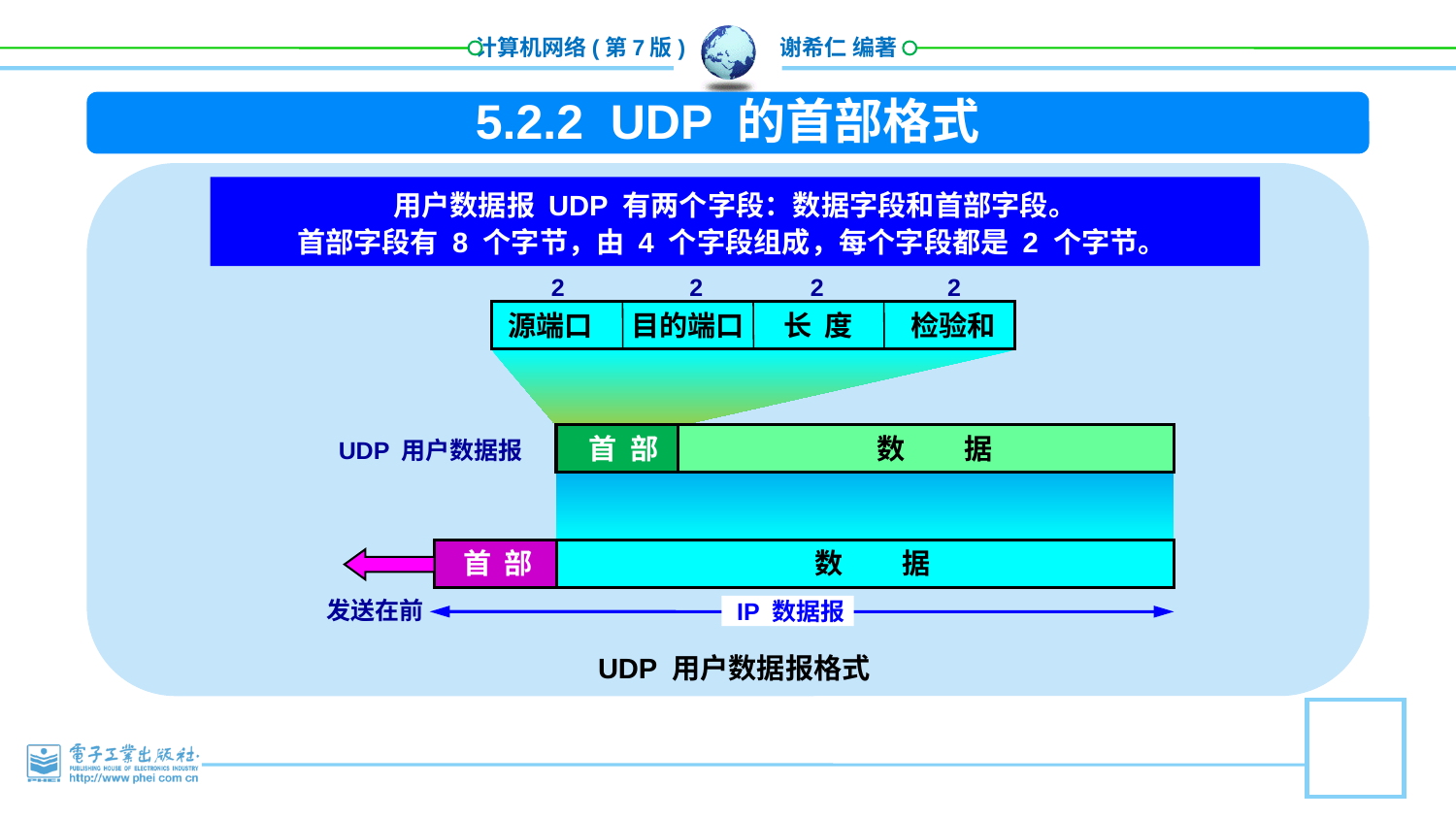

5.2.2  UDP 的首部格式

用户数据报 UDP 有两个字段：数据字段和首部字段。
首部字段有 8 个字节，由 4 个字段组成，每个字段都是 2 个字节。
2
2
2
2
长  度
源端口
目的端口
检验和

首  部
数         据

UDP 用户数据报

首  部
数         据

发送在前
IP 数据报

UDP 用户数据报格式